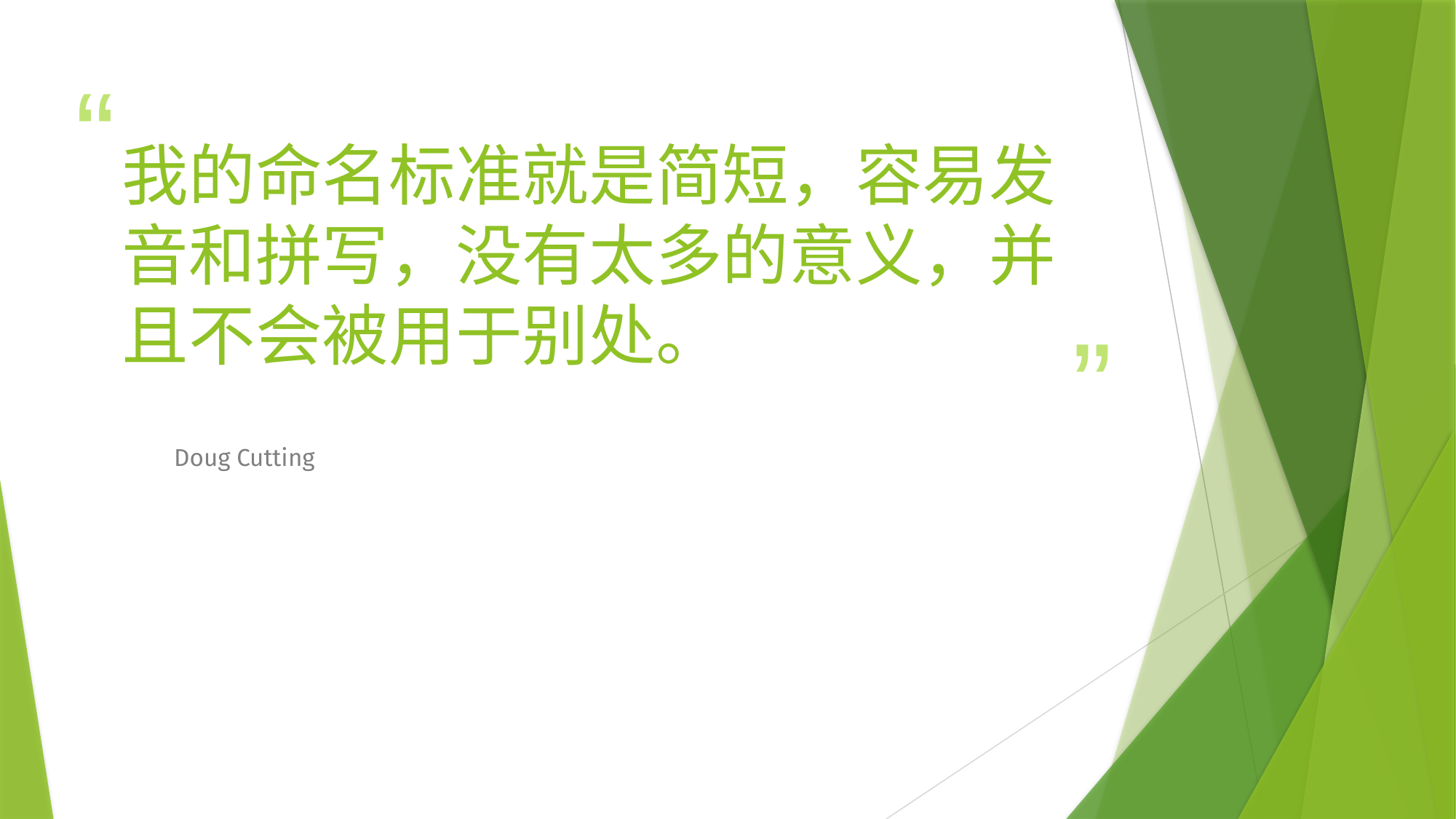

# 我的命名标准就是简短，容易发音和拼写，没有太多的意义，并且不会被用于别处。
Doug Cutting